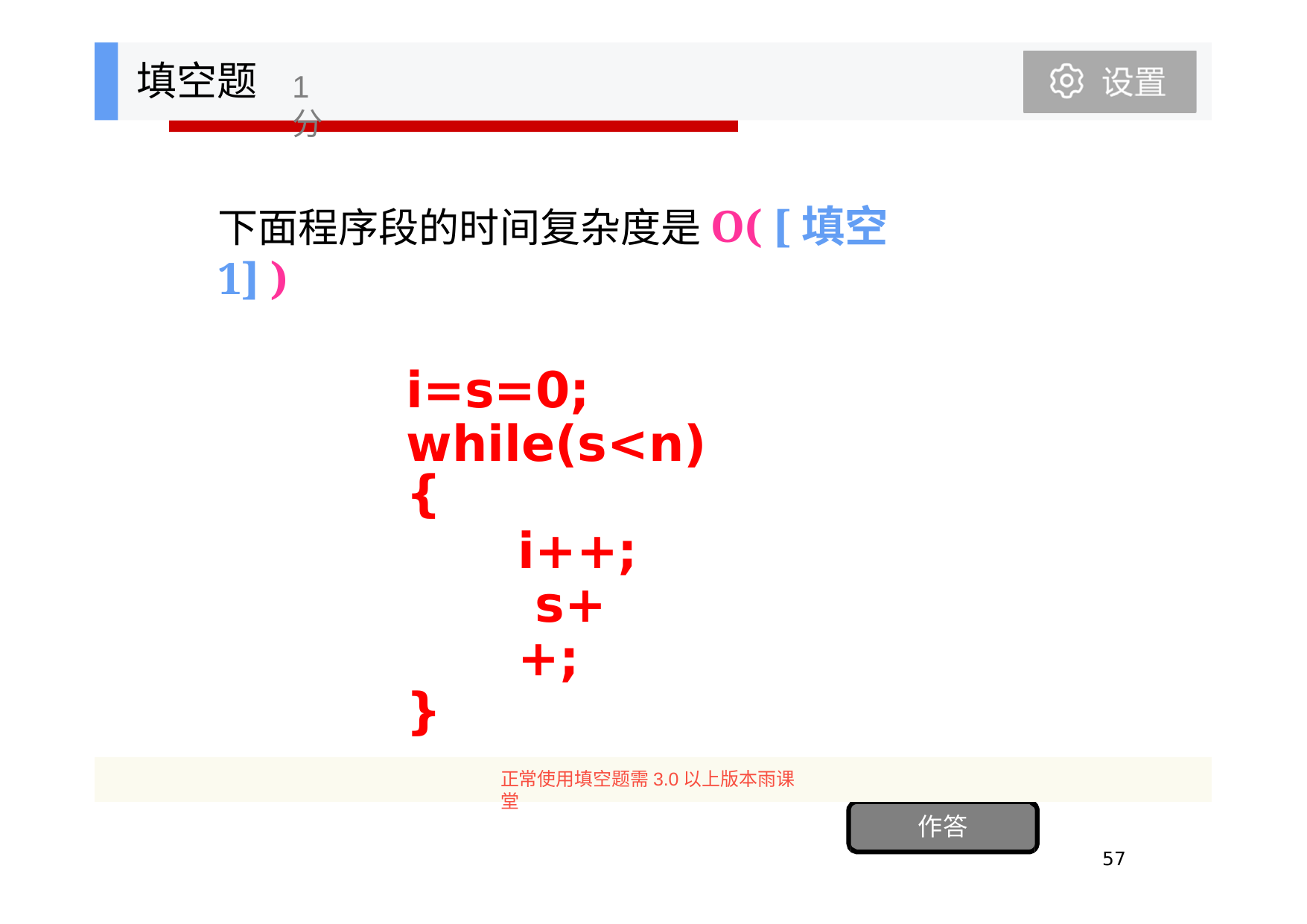

填空题
1分
下面程序段的时间复杂度是O( [填空1] )

i=s=0;  while(s<n)
{
i++;  s++;
}

正常使用填空题需3.0以上版本雨课堂

作答
57